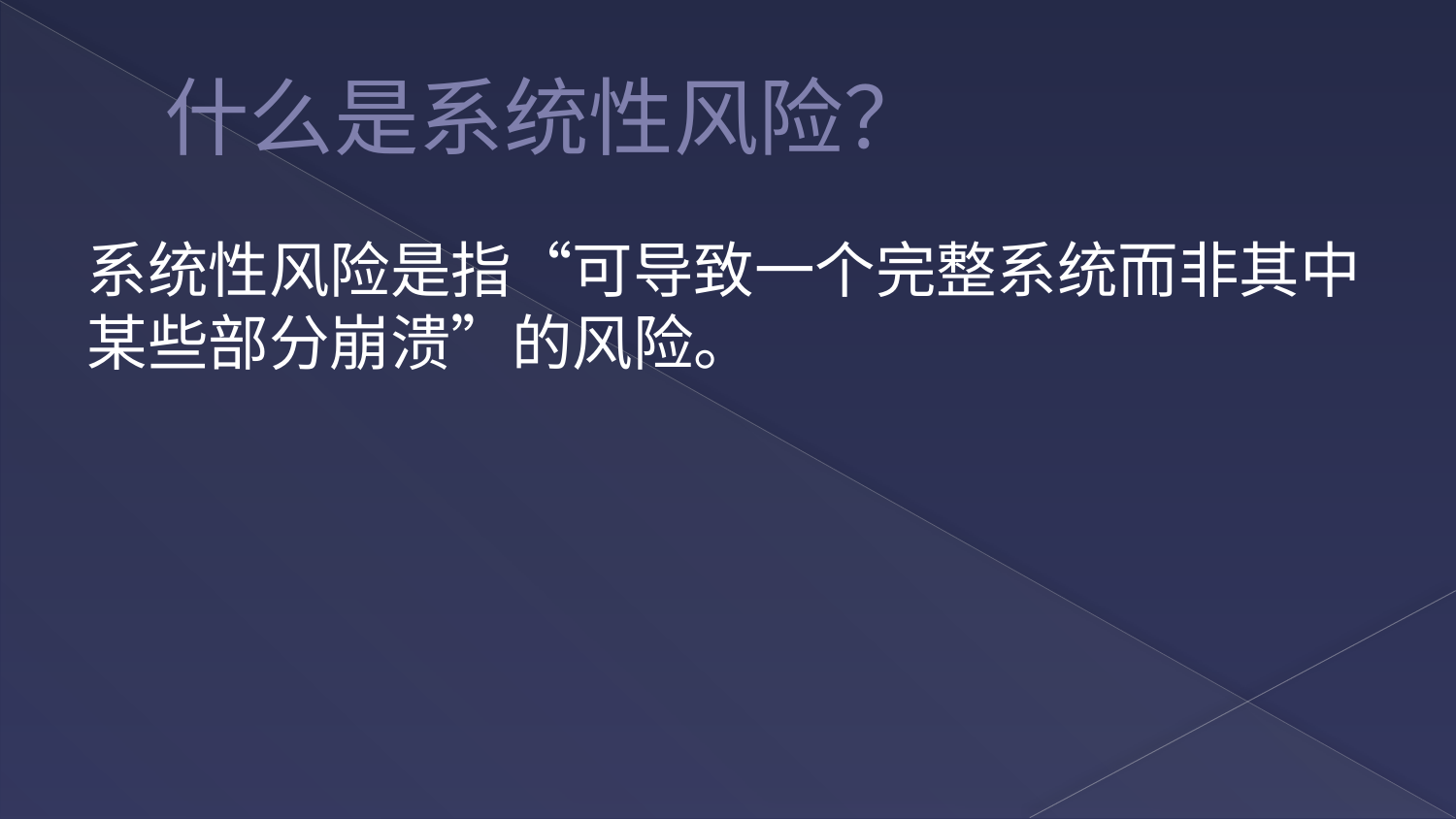

# 什么是系统性风险？
系统性风险是指“可导致一个完整系统而非其中某些部分崩溃”的风险。